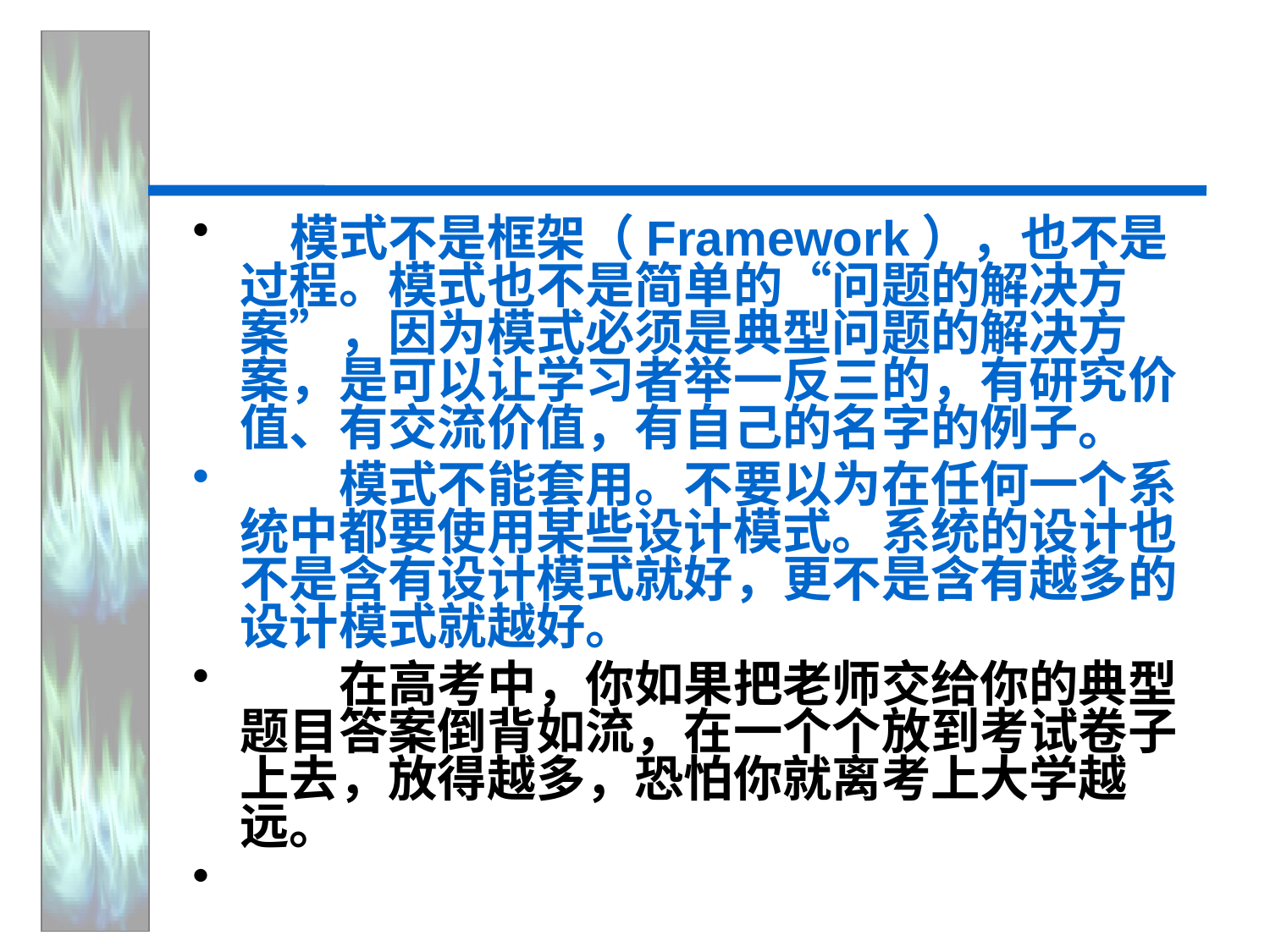

#
　模式不是框架（Framework），也不是过程。模式也不是简单的“问题的解决方案”，因为模式必须是典型问题的解决方案，是可以让学习者举一反三的，有研究价值、有交流价值，有自己的名字的例子。
　　模式不能套用。不要以为在任何一个系统中都要使用某些设计模式。系统的设计也不是含有设计模式就好，更不是含有越多的设计模式就越好。
　　在高考中，你如果把老师交给你的典型题目答案倒背如流，在一个个放到考试卷子上去，放得越多，恐怕你就离考上大学越远。